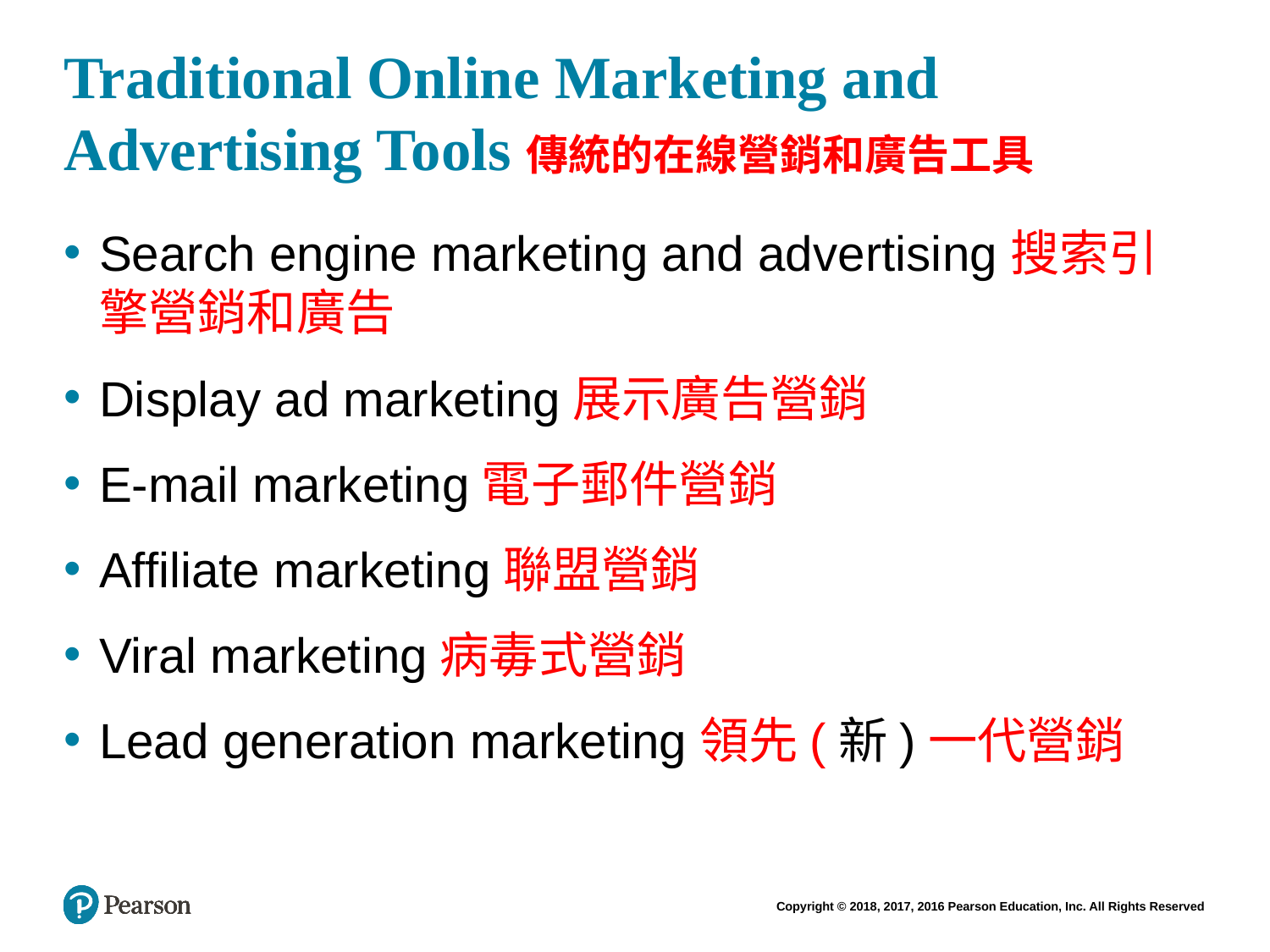

# Traditional Online Marketing and Advertising Tools傳統的在線營銷和廣告工具
Search engine marketing and advertising搜索引擎營銷和廣告
Display ad marketing展示廣告營銷
E-mail marketing電子郵件營銷
Affiliate marketing聯盟營銷
Viral marketing病毒式營銷
Lead generation marketing領先(新)一代營銷